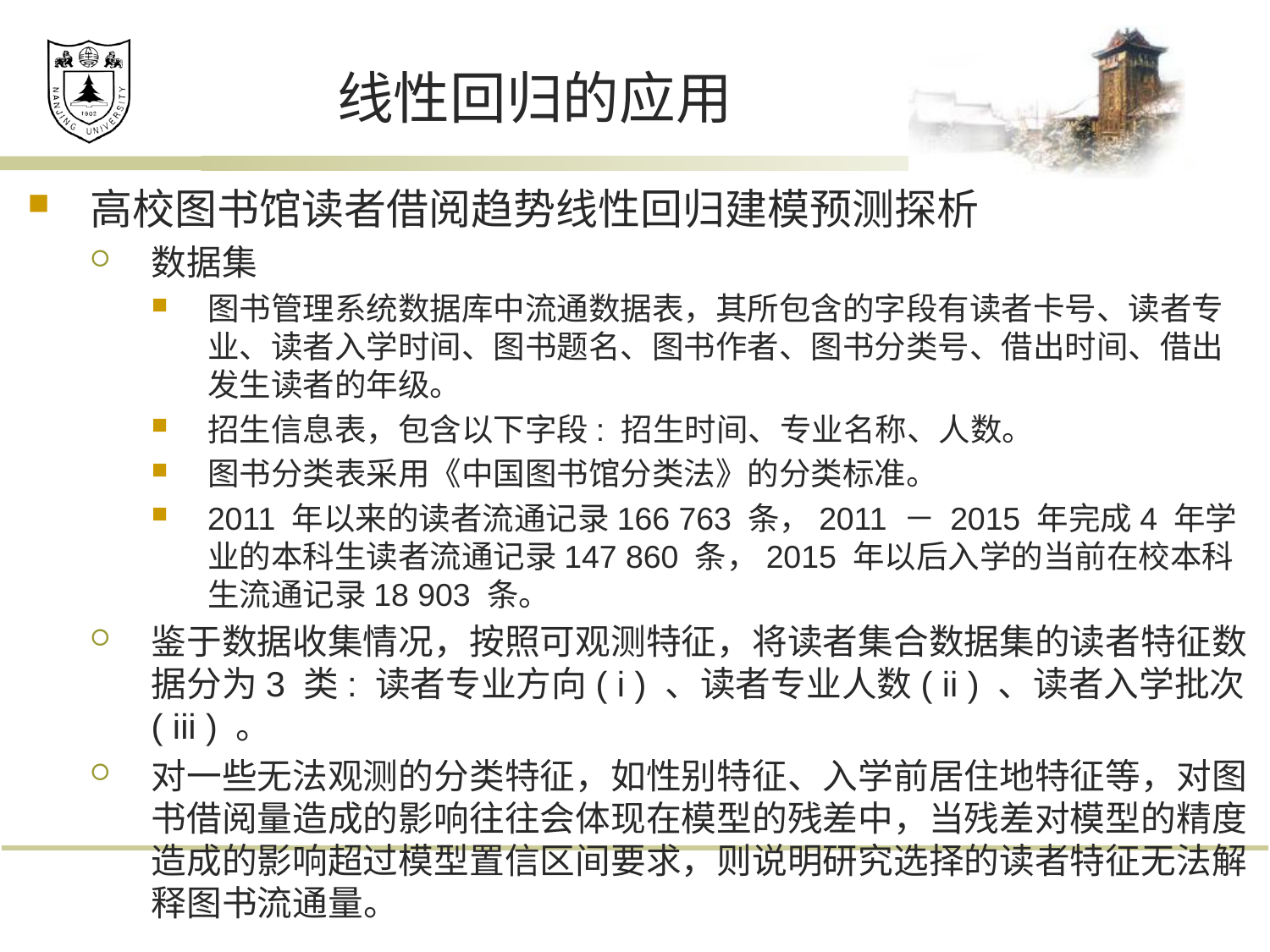

# 线性回归的应用
高校图书馆读者借阅趋势线性回归建模预测探析
数据集
图书管理系统数据库中流通数据表，其所包含的字段有读者卡号、读者专业、读者入学时间、图书题名、图书作者、图书分类号、借出时间、借出发生读者的年级。
招生信息表，包含以下字段: 招生时间、专业名称、人数。
图书分类表采用《中国图书馆分类法》的分类标准。
2011 年以来的读者流通记录166 763 条，2011 － 2015 年完成4 年学业的本科生读者流通记录147 860 条，2015 年以后入学的当前在校本科生流通记录18 903 条。
鉴于数据收集情况，按照可观测特征，将读者集合数据集的读者特征数据分为3 类: 读者专业方向( i ) 、读者专业人数( ii ) 、读者入学批次( iii ) 。
对一些无法观测的分类特征，如性别特征、入学前居住地特征等，对图书借阅量造成的影响往往会体现在模型的残差中，当残差对模型的精度造成的影响超过模型置信区间要求，则说明研究选择的读者特征无法解释图书流通量。